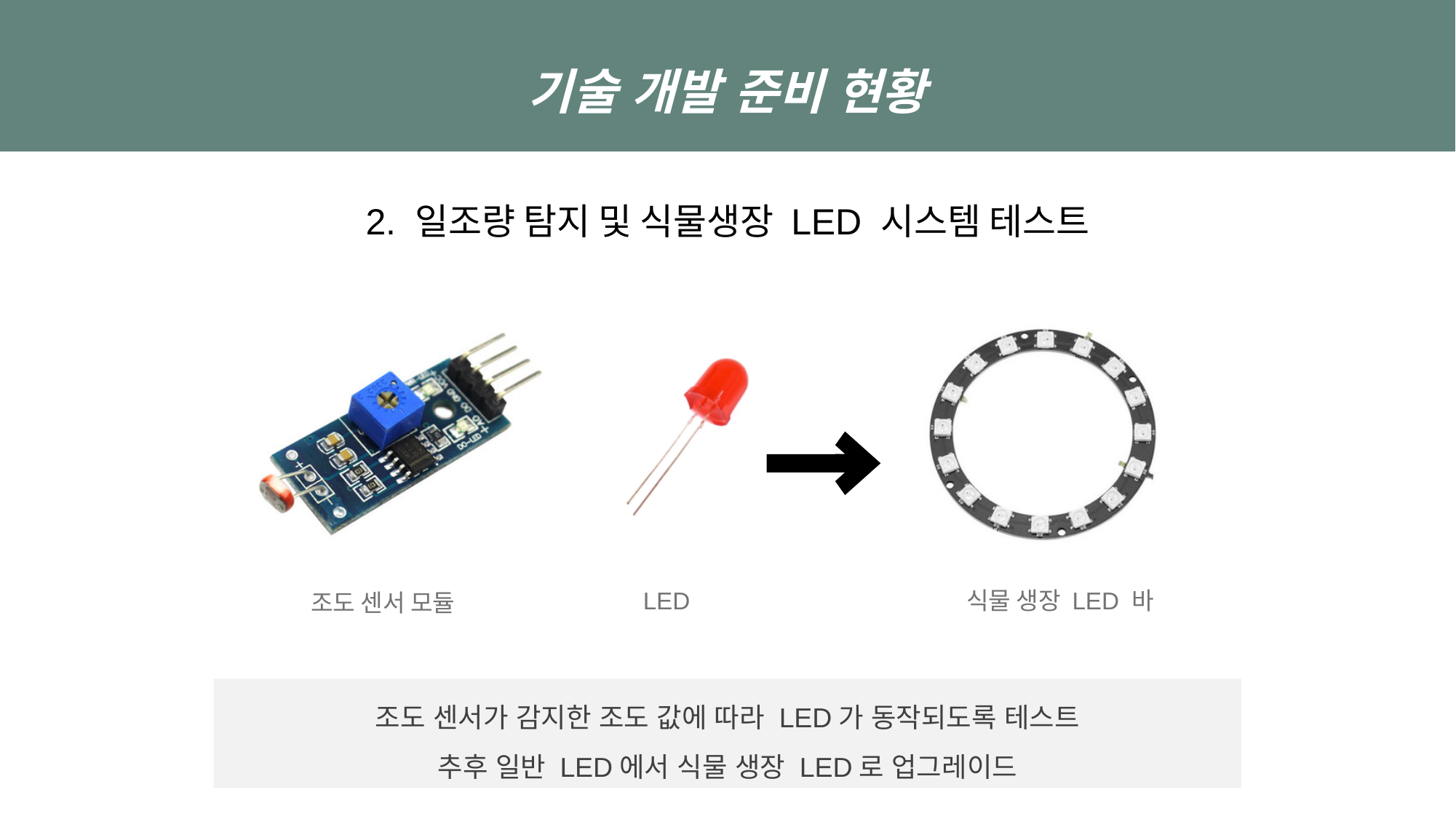

기술 개발 준비 현황
2. 일조량 탐지 및 식물생장 LED 시스템 테스트

식물 생장 LED 바
LED
조도 센서 모듈
조도 센서가 감지한 조도 값에 따라 LED가 동작되도록 테스트
추후 일반 LED에서 식물 생장 LED로 업그레이드